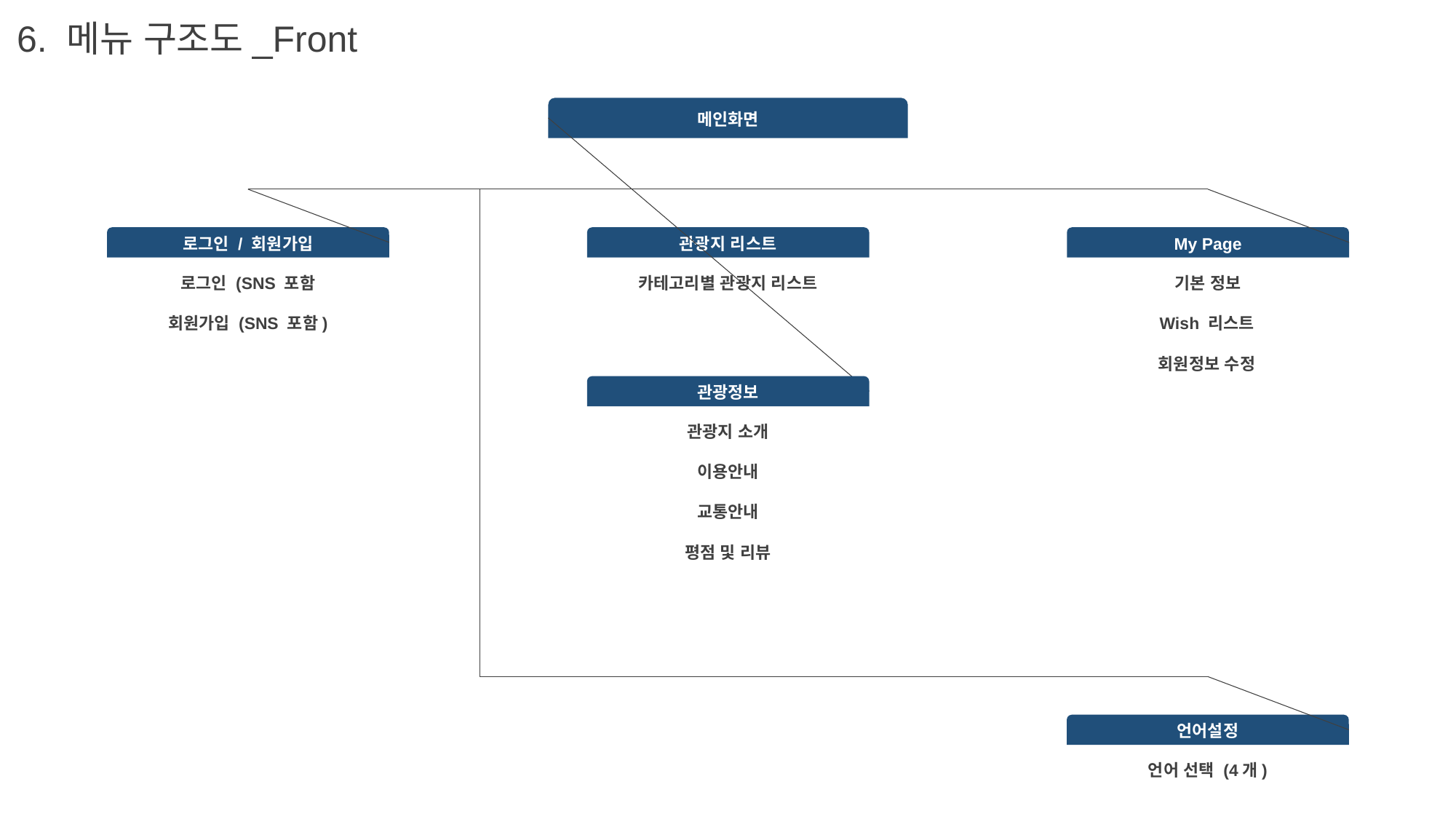

6. 메뉴 구조도_Front
메인화면
로그인 / 회원가입
관광지 리스트
My Page
로그인 (SNS 포함
카테고리별 관광지 리스트
기본 정보
회원가입 (SNS 포함)
Wish 리스트
회원정보 수정
관광정보
관광지 소개
이용안내
교통안내
평점 및 리뷰
언어설정
언어 선택 (4개)